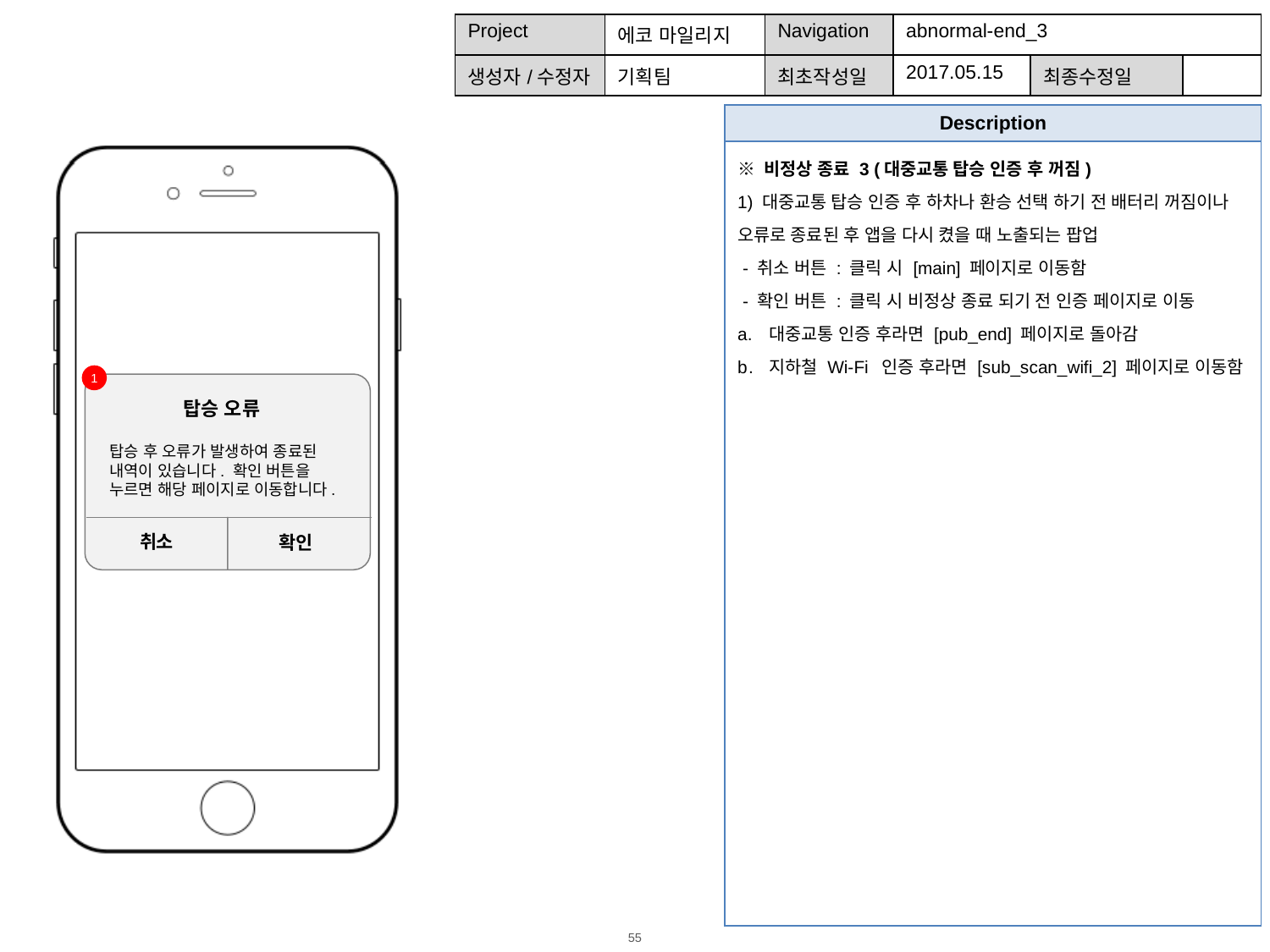

| Project | 에코 마일리지 | Navigation | abnormal-end\_3 |  |  |
| --- | --- | --- | --- | --- | --- |
| 생성자/수정자 | 기획팀 | 최초작성일 | 2017.05.15 | 최종수정일 |  |
| Description |
| --- |
| ※ 비정상 종료 3 (대중교통 탑승 인증 후 꺼짐) 1) 대중교통 탑승 인증 후 하차나 환승 선택 하기 전 배터리 꺼짐이나 오류로 종료된 후 앱을 다시 켰을 때 노출되는 팝업 - 취소 버튼 : 클릭 시 [main] 페이지로 이동함 - 확인 버튼 : 클릭 시 비정상 종료 되기 전 인증 페이지로 이동 대중교통 인증 후라면 [pub\_end] 페이지로 돌아감 지하철 Wi-Fi 인증 후라면 [sub\_scan\_wifi\_2] 페이지로 이동함 |

1

탑승 오류
성공확률 50%
탑승 후 오류가 발생하여 종료된 내역이 있습니다. 확인 버튼을 누르면 해당 페이지로 이동합니다.
취소
확인